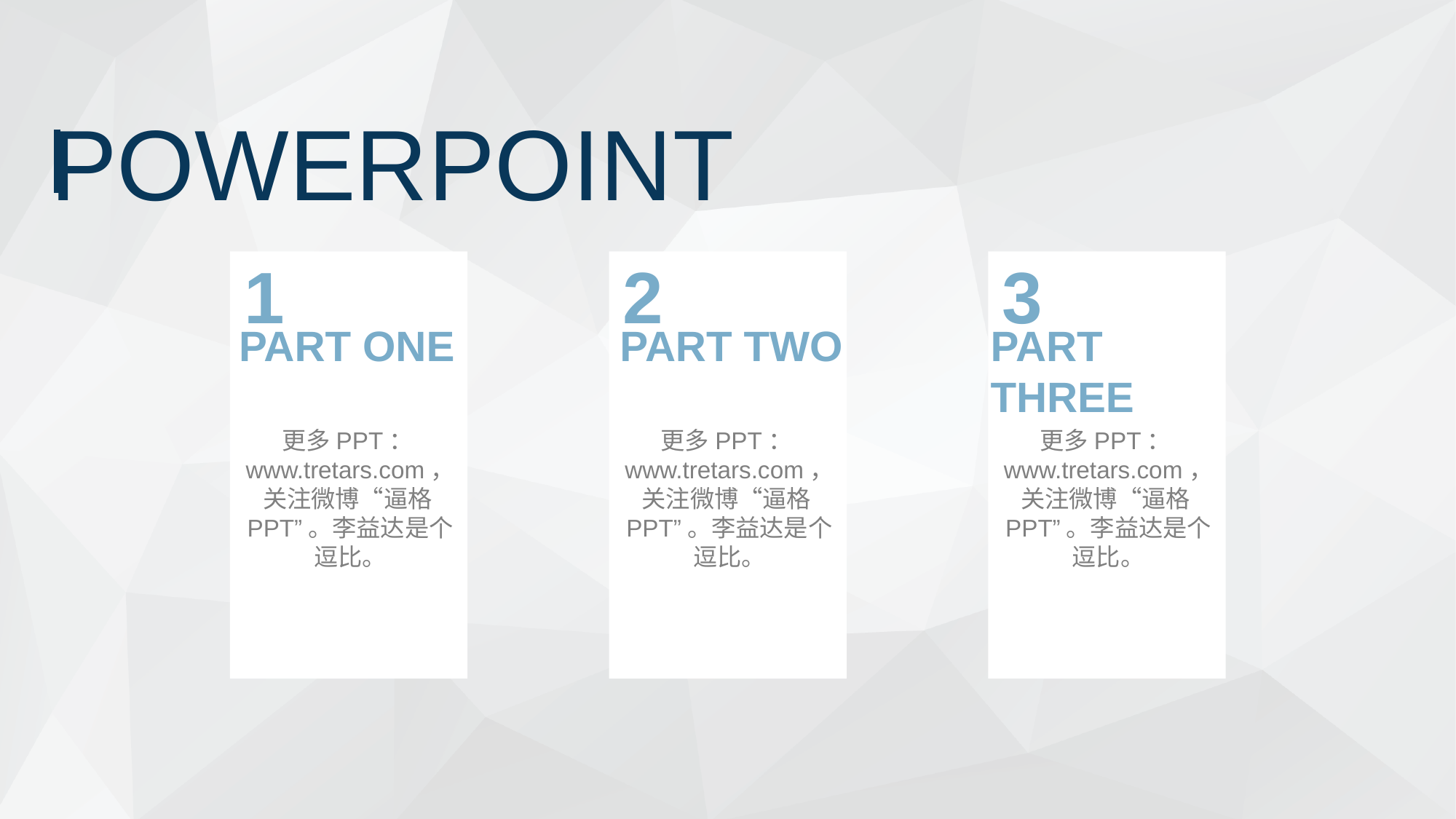

POWERPOINT
1
2
3

PART ONE
PART TWO
PART THREE
更多PPT：www.tretars.com，关注微博“逼格PPT”。李益达是个逗比。
更多PPT：www.tretars.com，关注微博“逼格PPT”。李益达是个逗比。
更多PPT：www.tretars.com，关注微博“逼格PPT”。李益达是个逗比。